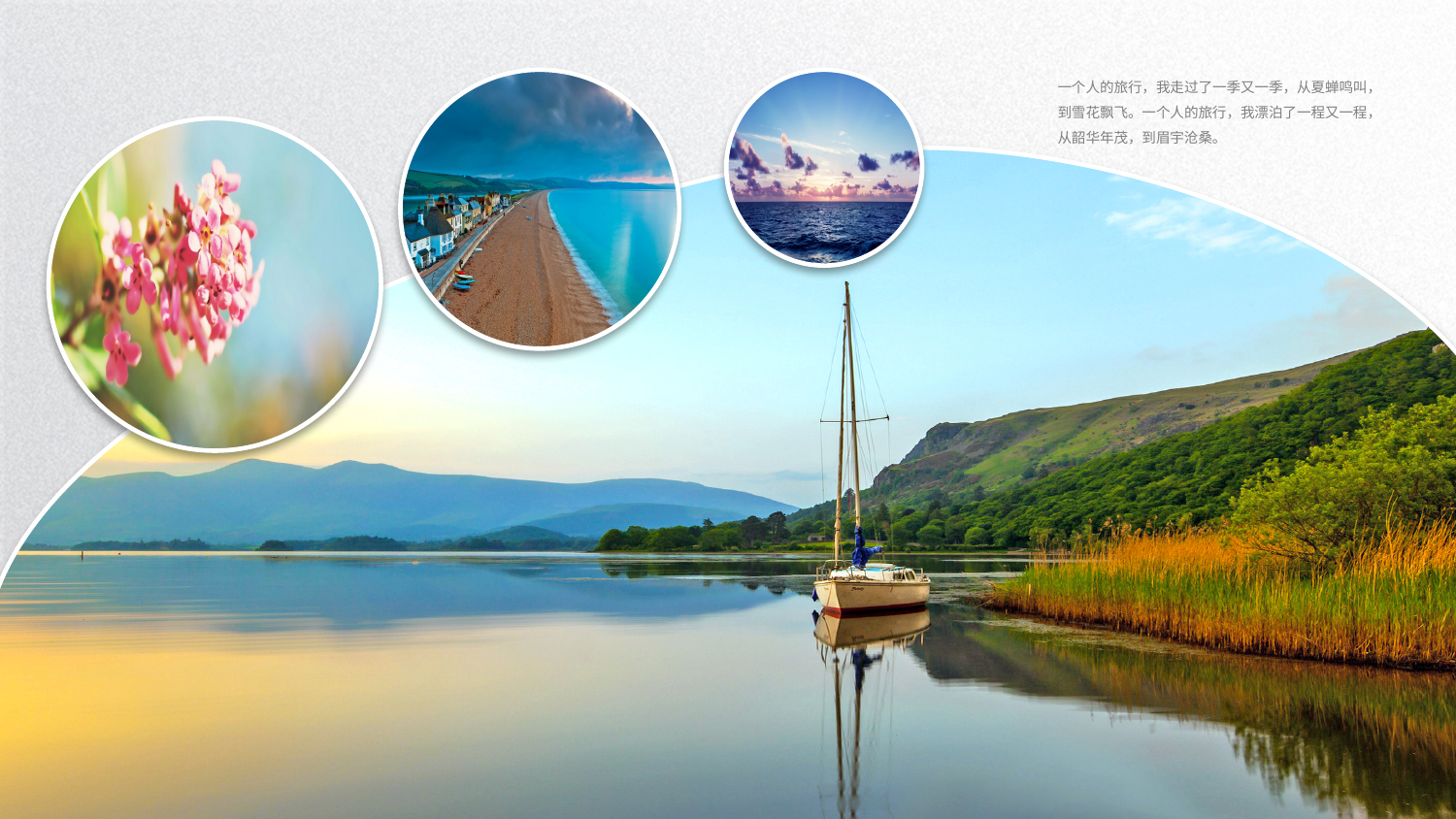

一个人的旅行，我走过了一季又一季，从夏蝉鸣叫，到雪花飘飞。一个人的旅行，我漂泊了一程又一程，从韶华年茂，到眉宇沧桑。